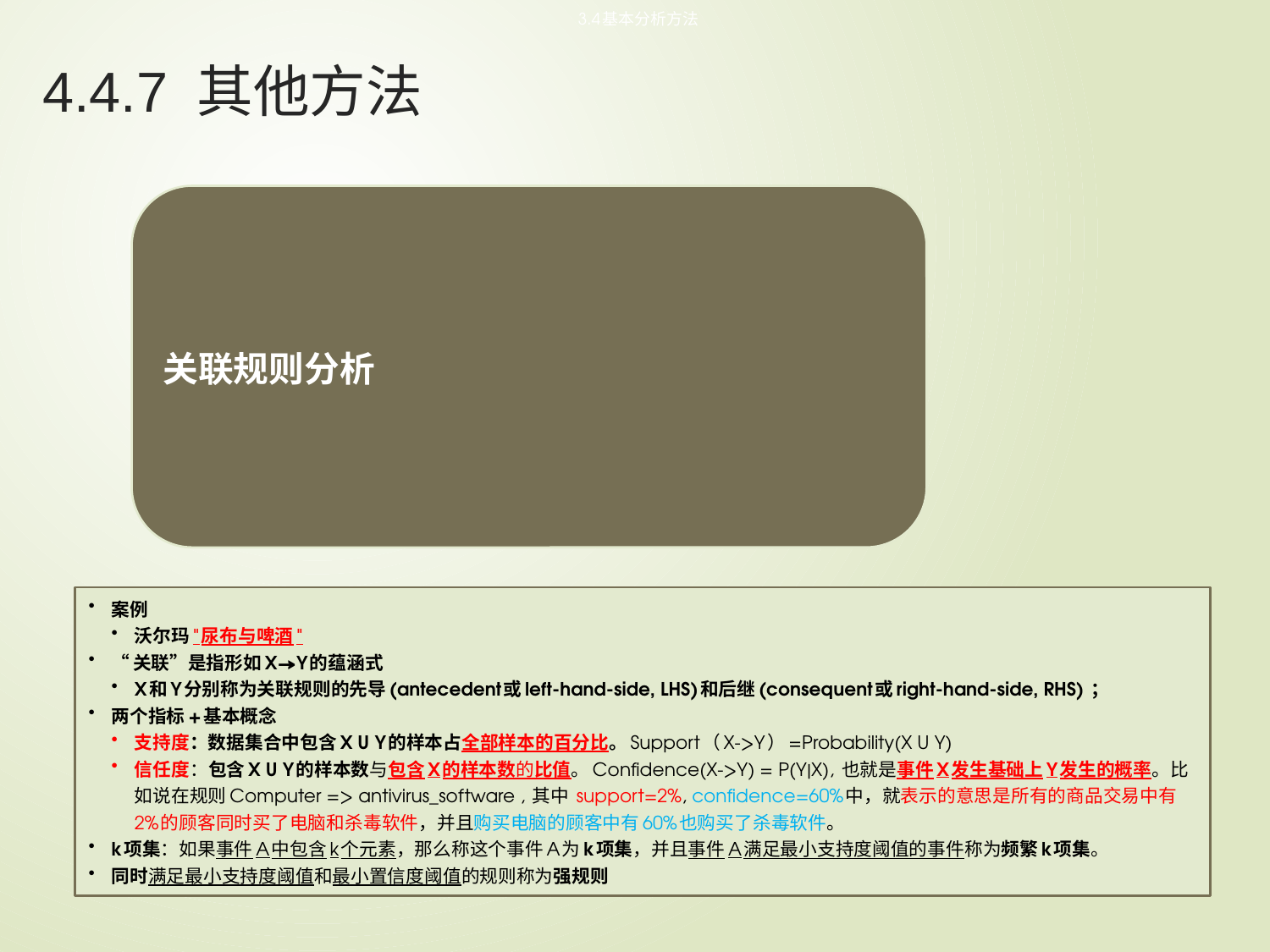

3.4基本分析方法
# 4.4.7 其他方法
关联规则分析
案例
“关联”是指形如X→Y的蕴涵式
X和Y分别称为关联规则的先导(antecedent或left-hand-side, LHS)和后继(consequent或right-hand-side, RHS) ；
两个指标+基本概念
支持度：数据集合中包含X U Y的样本占全部样本的百分比。Support（X->Y）=Probability(X U Y)
沃尔玛"尿布与啤酒"
信任度：包含X U Y的样本数与包含X的样本数的比值。Confidence(X->Y) = P(Y|X), 也就是事件X发生基础上Y发生的概率。比如说在规则Computer => antivirus_software , 其中 support=2%, confidence=60%中，就表示的意思是所有的商品交易中有2%的顾客同时买了电脑和杀毒软件，并且购买电脑的顾客中有60%也购买了杀毒软件。
k项集：如果事件A中包含k个元素，那么称这个事件A为k项集，并且事件A满足最小支持度阈值的事件称为频繁k项集。
同时满足最小支持度阈值和最小置信度阈值的规则称为强规则